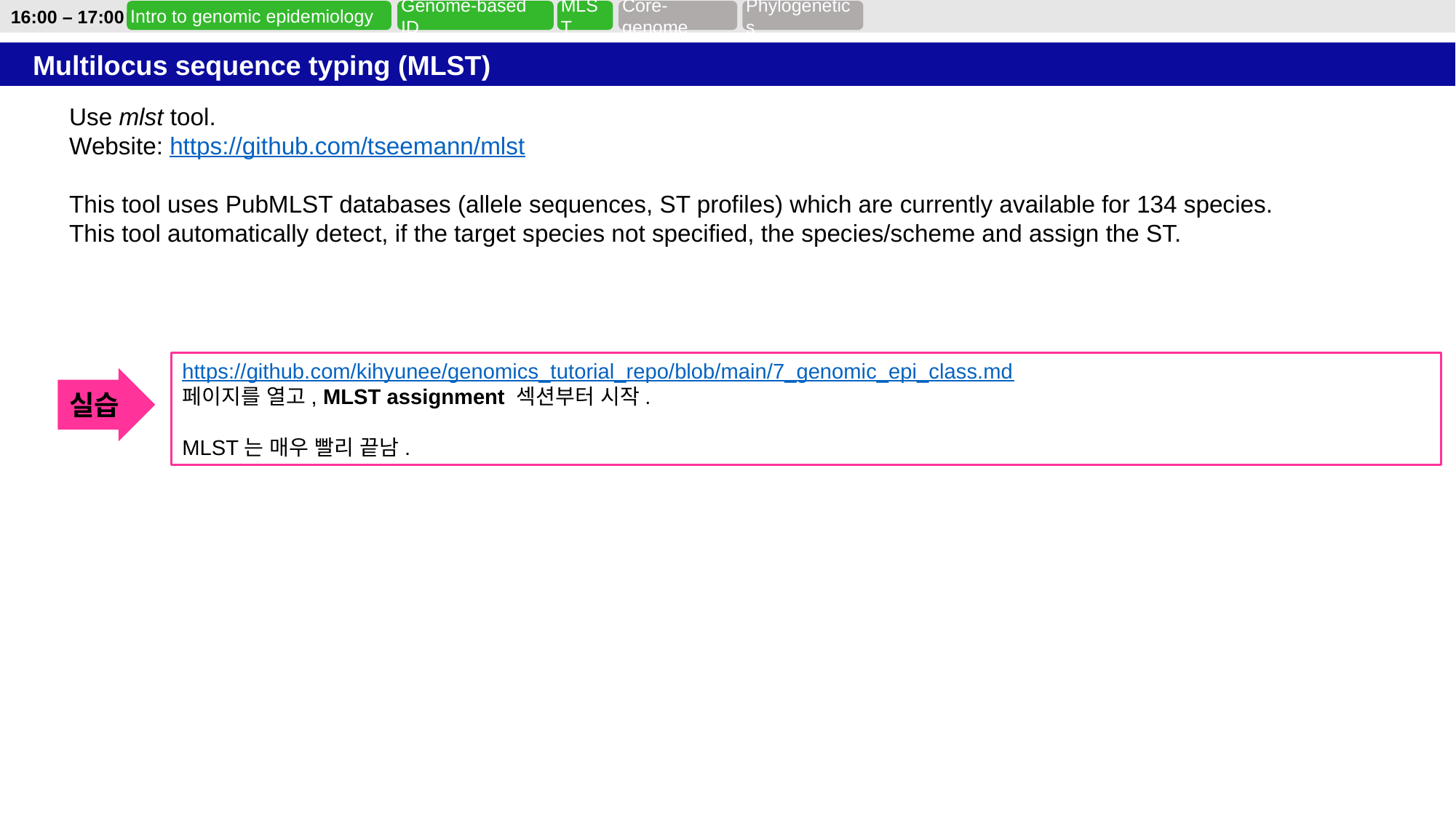

16:00 – 17:00
Genome-based ID
MLST
Phylogenetics
Intro to genomic epidemiology
Core-genome
Multilocus sequence typing (MLST)
Use mlst tool.
Website: https://github.com/tseemann/mlst

This tool uses PubMLST databases (allele sequences, ST profiles) which are currently available for 134 species.
This tool automatically detect, if the target species not specified, the species/scheme and assign the ST.
https://github.com/kihyunee/genomics_tutorial_repo/blob/main/7_genomic_epi_class.md
페이지를 열고, MLST assignment 섹션부터 시작.

MLST는 매우 빨리 끝남.

실습